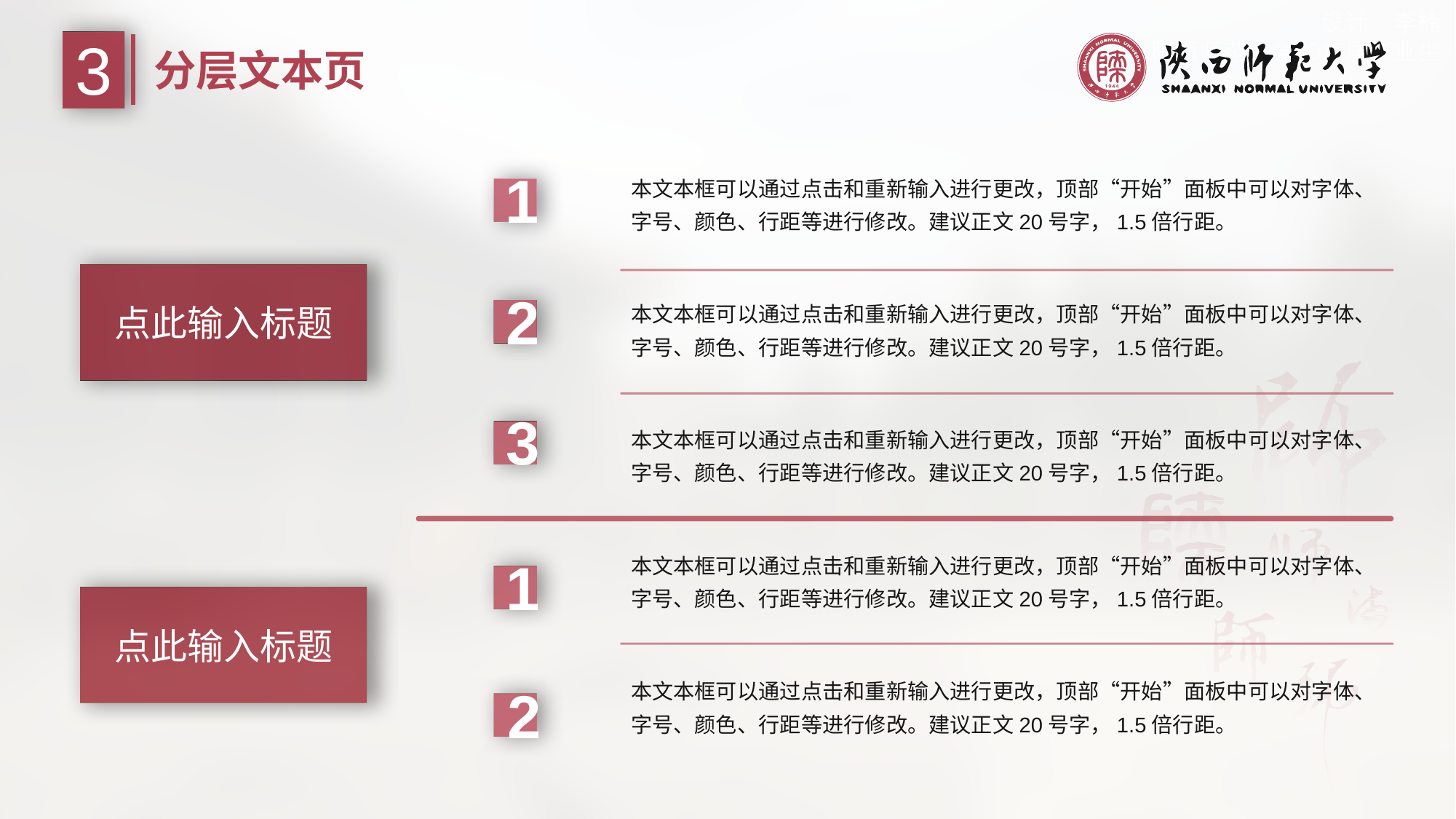

3
分层文本页
1
本文本框可以通过点击和重新输入进行更改，顶部“开始”面板中可以对字体、字号、颜色、行距等进行修改。建议正文20号字，1.5倍行距。

点此输入标题

2
本文本框可以通过点击和重新输入进行更改，顶部“开始”面板中可以对字体、字号、颜色、行距等进行修改。建议正文20号字，1.5倍行距。

3
本文本框可以通过点击和重新输入进行更改，顶部“开始”面板中可以对字体、字号、颜色、行距等进行修改。建议正文20号字，1.5倍行距。

本文本框可以通过点击和重新输入进行更改，顶部“开始”面板中可以对字体、字号、颜色、行距等进行修改。建议正文20号字，1.5倍行距。
1

点此输入标题

本文本框可以通过点击和重新输入进行更改，顶部“开始”面板中可以对字体、字号、颜色、行距等进行修改。建议正文20号字，1.5倍行距。
2